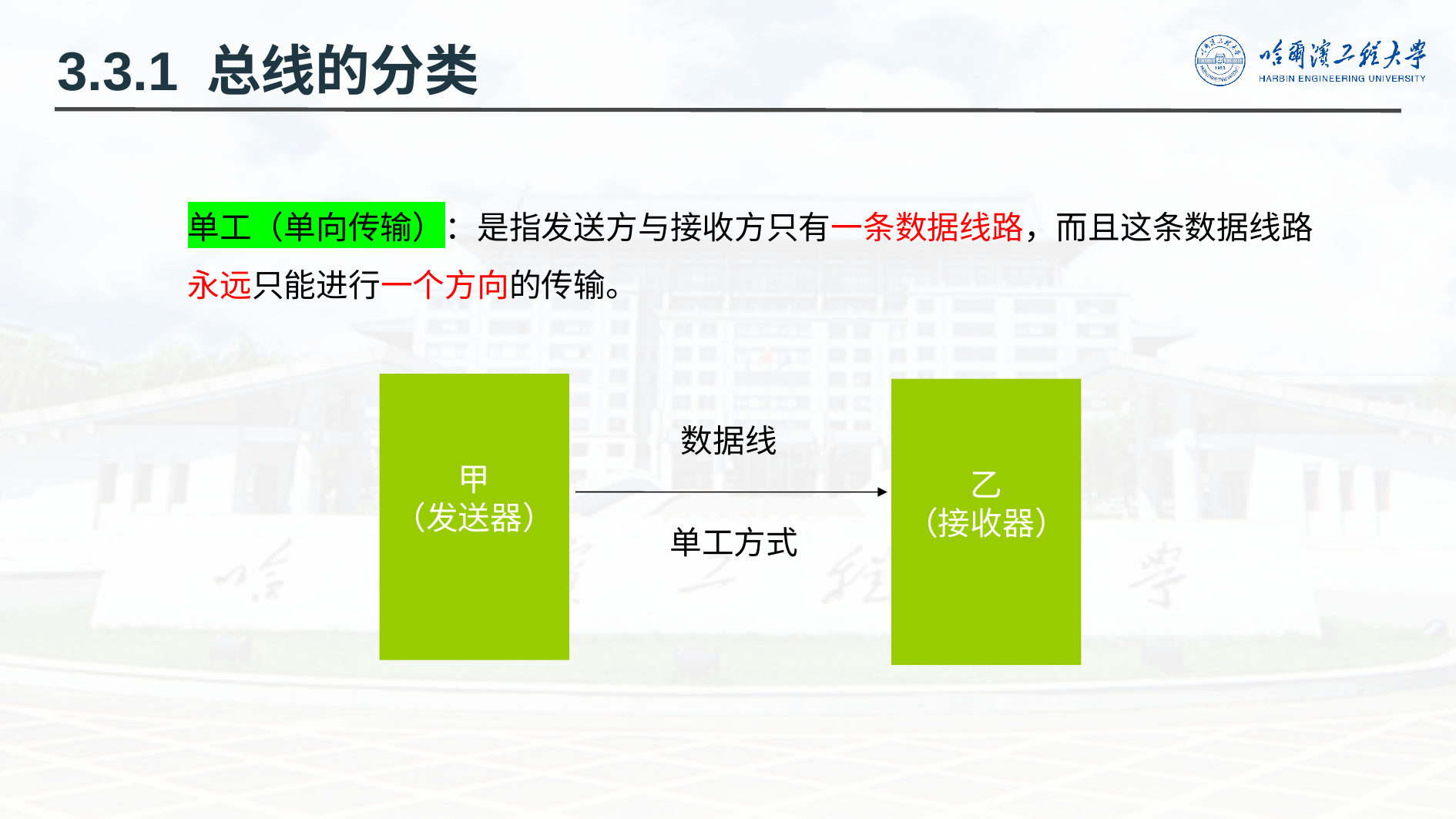

3.3.1 总线的分类
单工（单向传输）：是指发送方与接收方只有一条数据线路，而且这条数据线路永远只能进行一个方向的传输。
甲
（发送器）

乙
（接收器）

数据线

单工方式